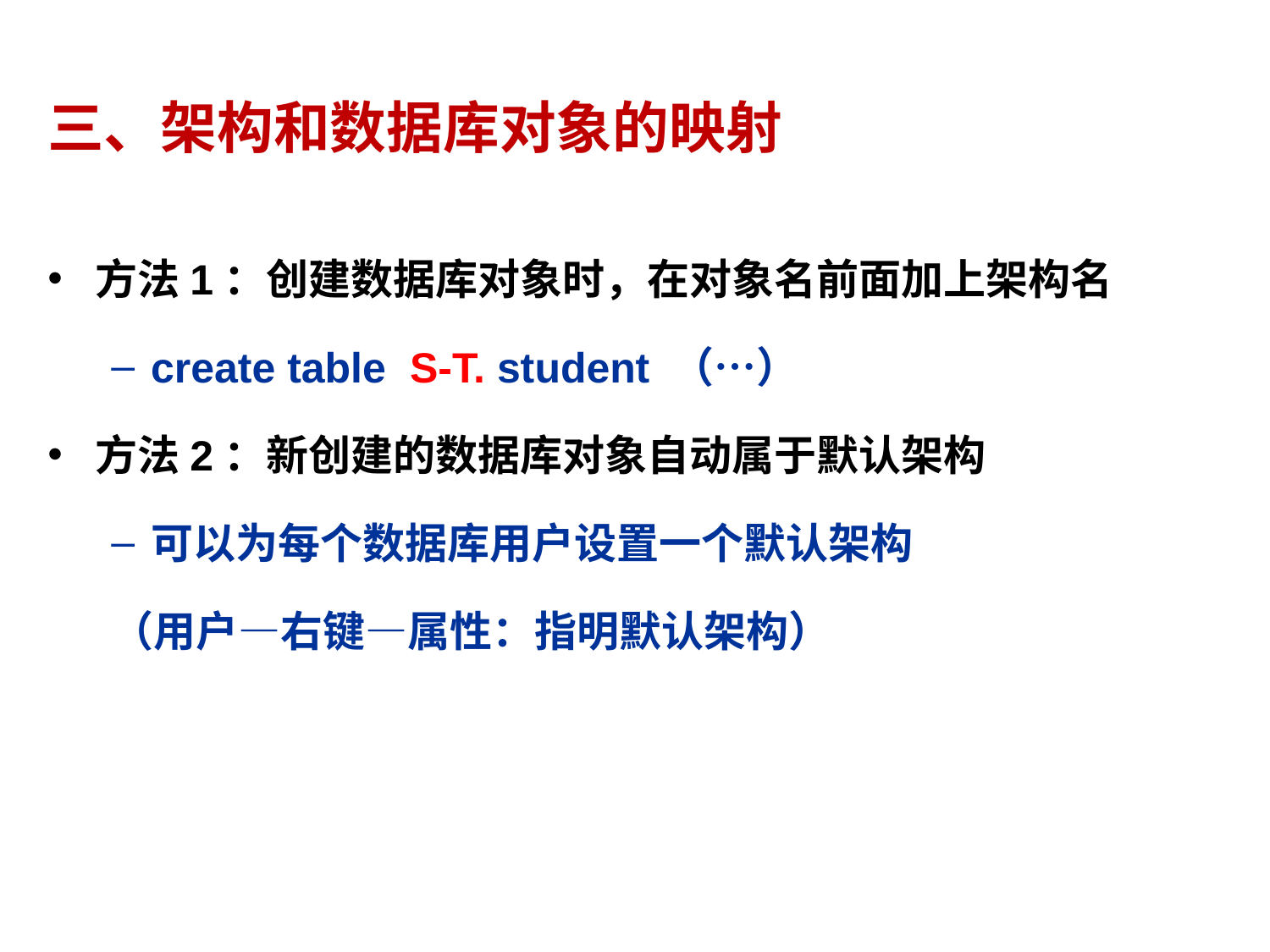

# 三、架构和数据库对象的映射
方法1：创建数据库对象时，在对象名前面加上架构名
create table  S-T. student （…）
方法2：新创建的数据库对象自动属于默认架构
可以为每个数据库用户设置一个默认架构
（用户—右键—属性：指明默认架构）